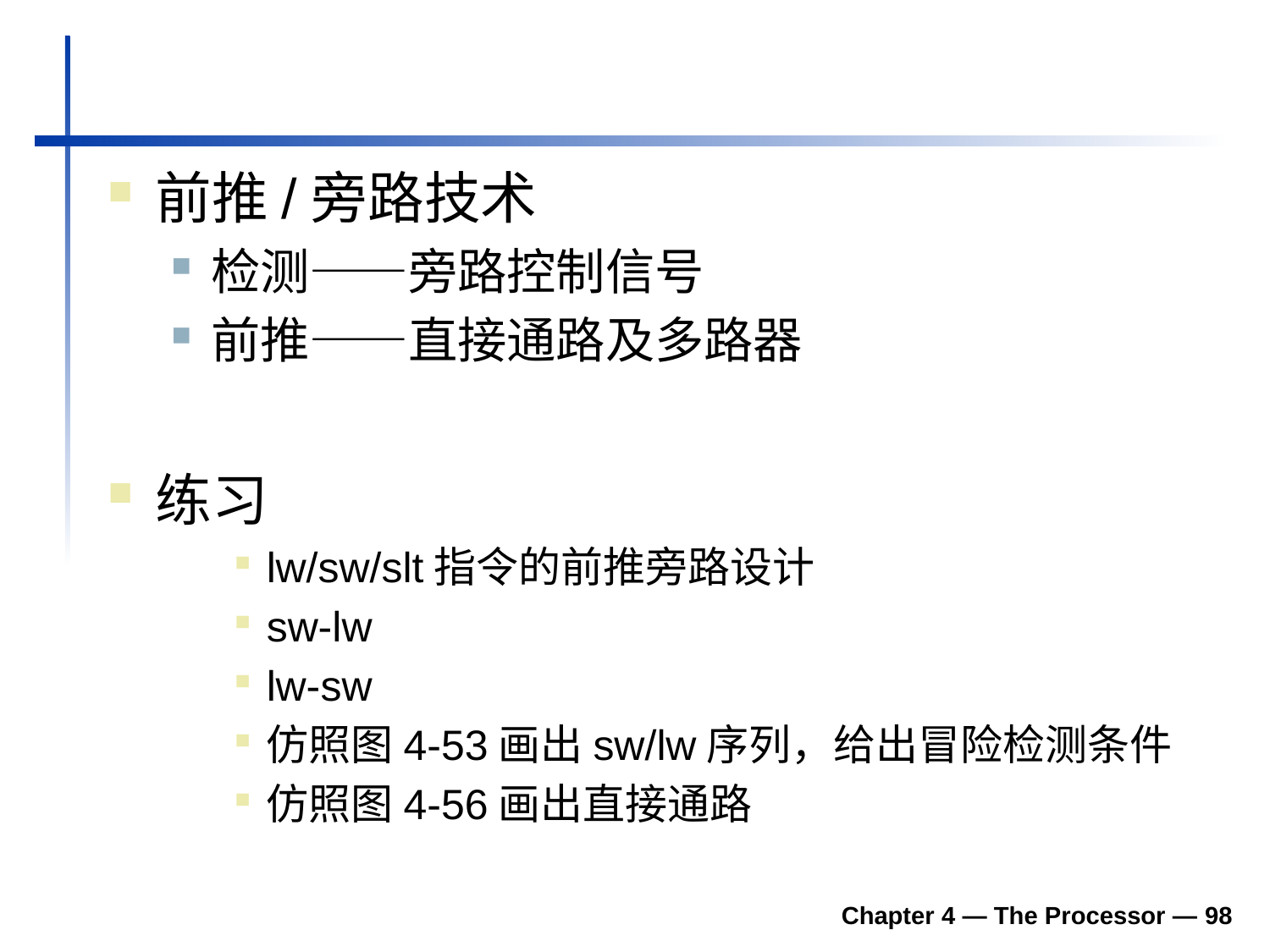

#
前推/旁路技术
检测——旁路控制信号
前推——直接通路及多路器

练习
lw/sw/slt指令的前推旁路设计
sw-lw
lw-sw
仿照图4-53画出sw/lw序列，给出冒险检测条件
仿照图4-56画出直接通路
Chapter 4 — The Processor — 98